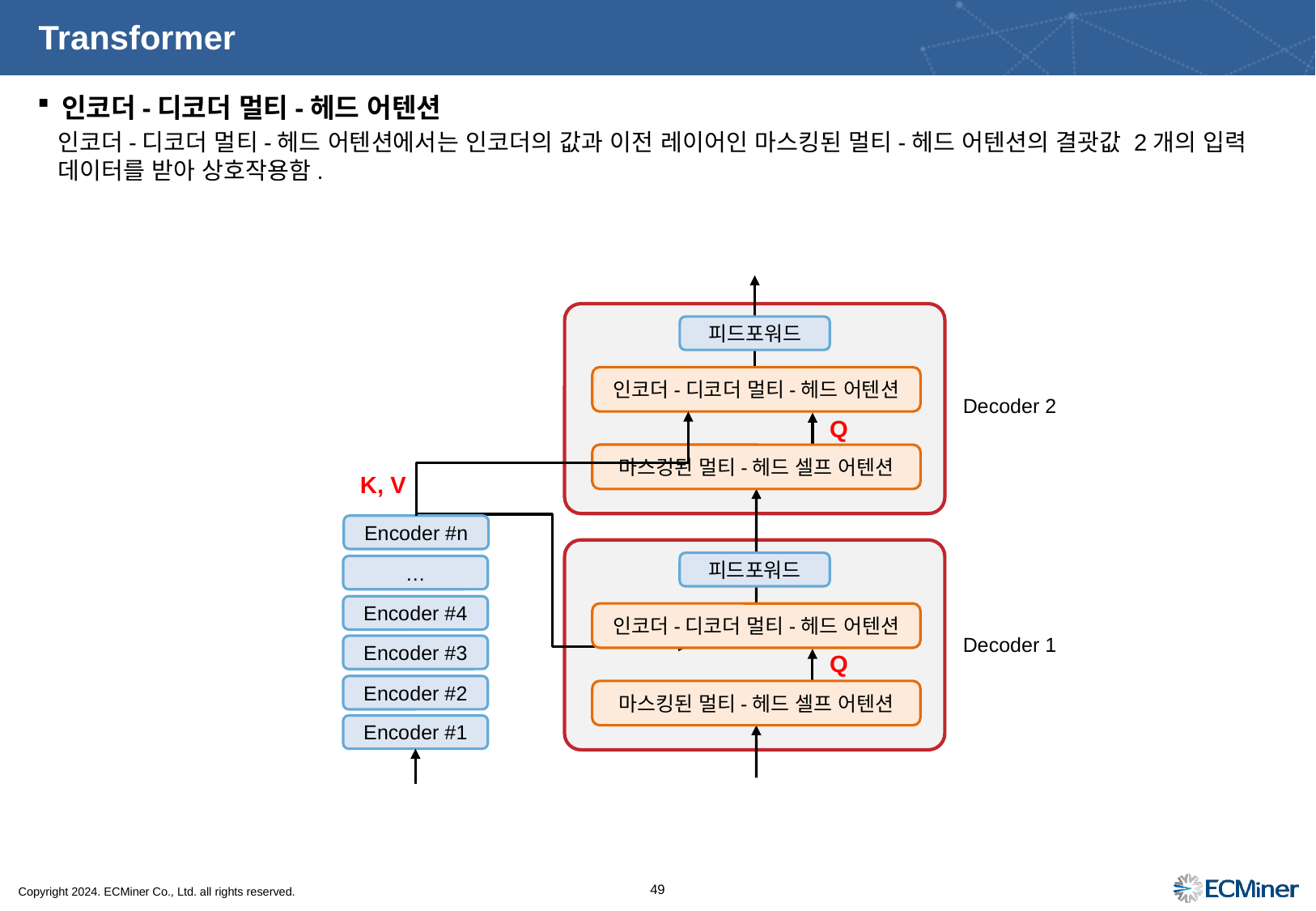

# Transformer

인코더-디코더 멀티-헤드 어텐션
인코더-디코더 멀티-헤드 어텐션에서는 인코더의 값과 이전 레이어인 마스킹된 멀티-헤드 어텐션의 결괏값 2개의 입력 데이터를 받아 상호작용함.

피드포워드
인코더-디코더 멀티-헤드 어텐션
Decoder 2
Q
마스킹된 멀티-헤드 셀프 어텐션
K, V
Encoder #n

피드포워드
…
Encoder #4
인코더-디코더 멀티-헤드 어텐션
Decoder 1
Encoder #3
Q
Encoder #2
마스킹된 멀티-헤드 셀프 어텐션
Encoder #1